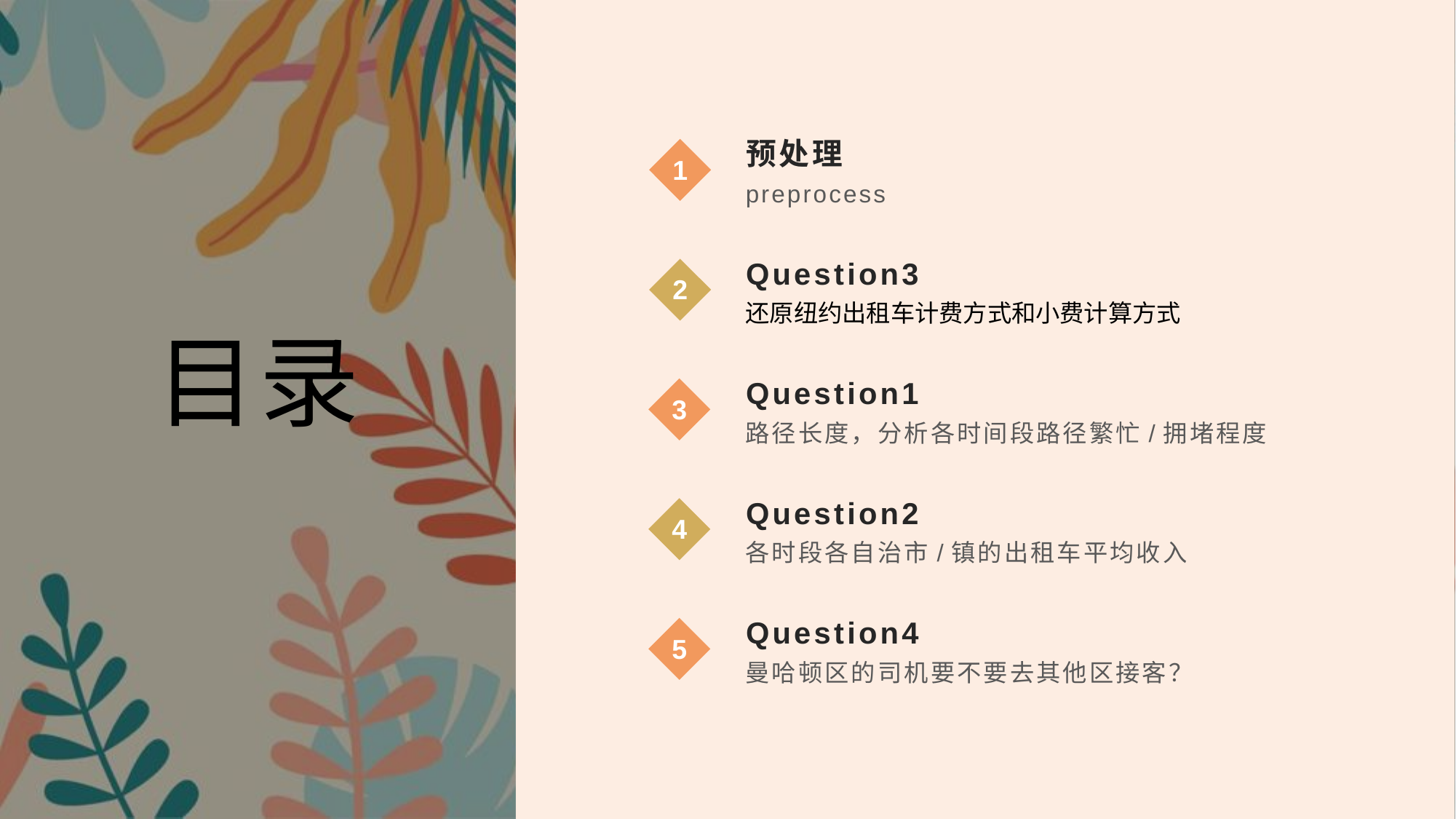

预处理

1
preprocess
Question3

2
还原纽约出租车计费方式和小费计算方式
目录
Question1

3
路径长度，分析各时间段路径繁忙/拥堵程度
Question2

4
各时段各自治市/镇的出租车平均收入
Question4

5
曼哈顿区的司机要不要去其他区接客？